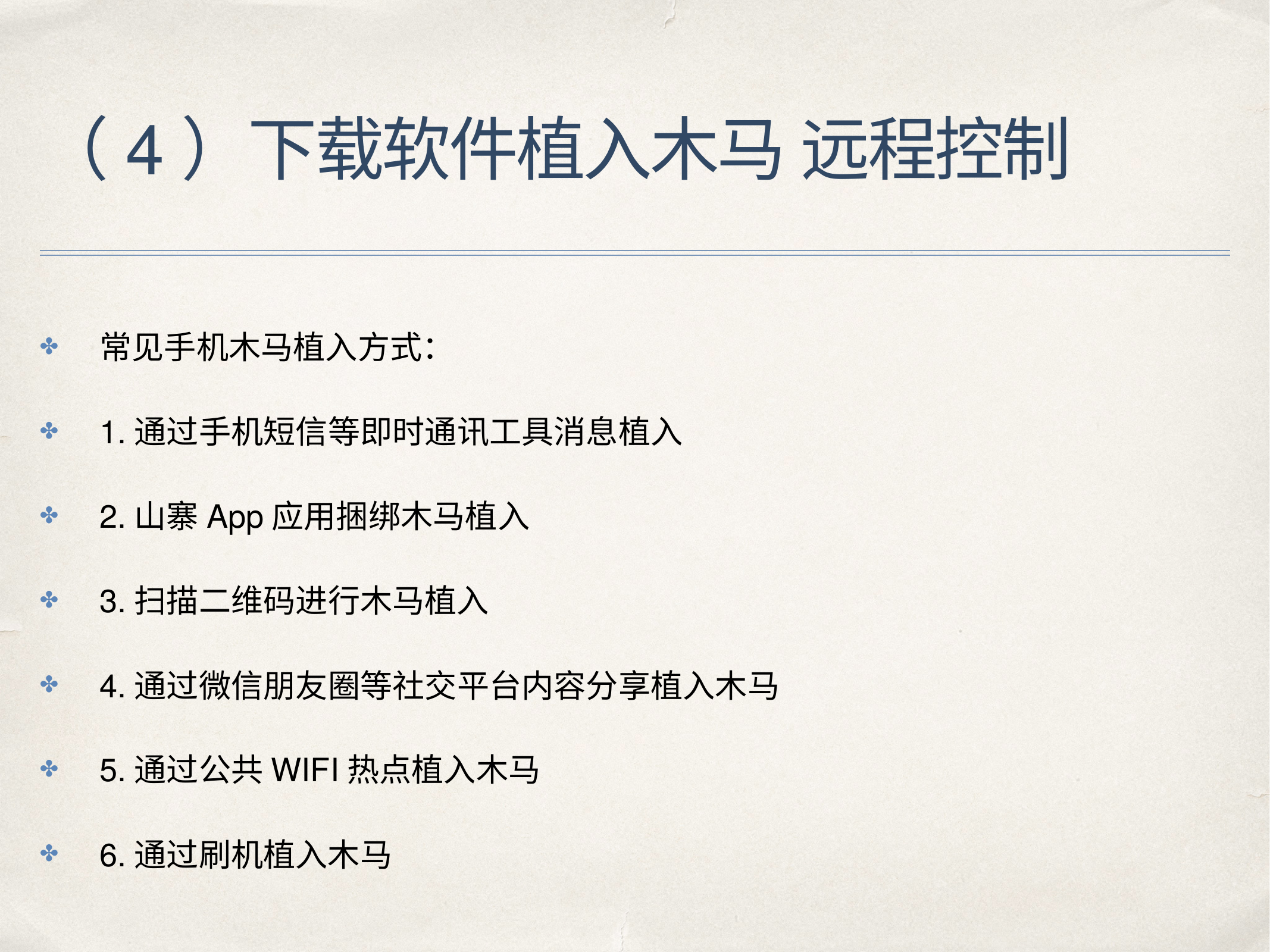

# （4）下载软件植入木马 远程控制
常见手机木马植入方式：
1.通过手机短信等即时通讯工具消息植入
2.山寨App应用捆绑木马植入
3.扫描二维码进行木马植入
4.通过微信朋友圈等社交平台内容分享植入木马
5.通过公共WIFI热点植入木马
6.通过刷机植入木马